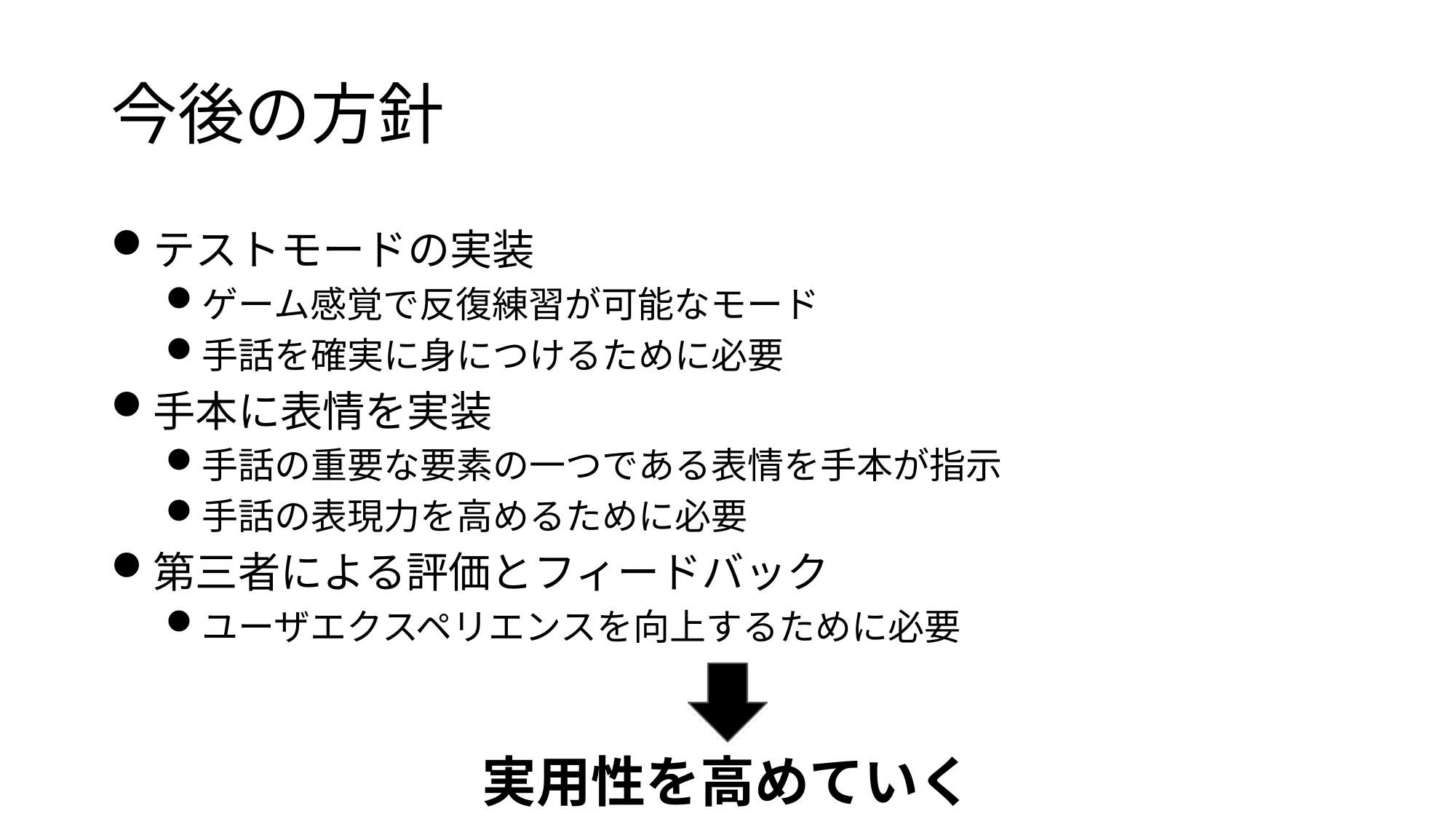

# 今後の方針
テストモードの実装
ゲーム感覚で反復練習が可能なモード
手話を確実に身につけるために必要
手本に表情を実装
手話の重要な要素の一つである表情を手本が指示
手話の表現力を高めるために必要
第三者による評価とフィードバック
ユーザエクスペリエンスを向上するために必要

実用性を高めていく